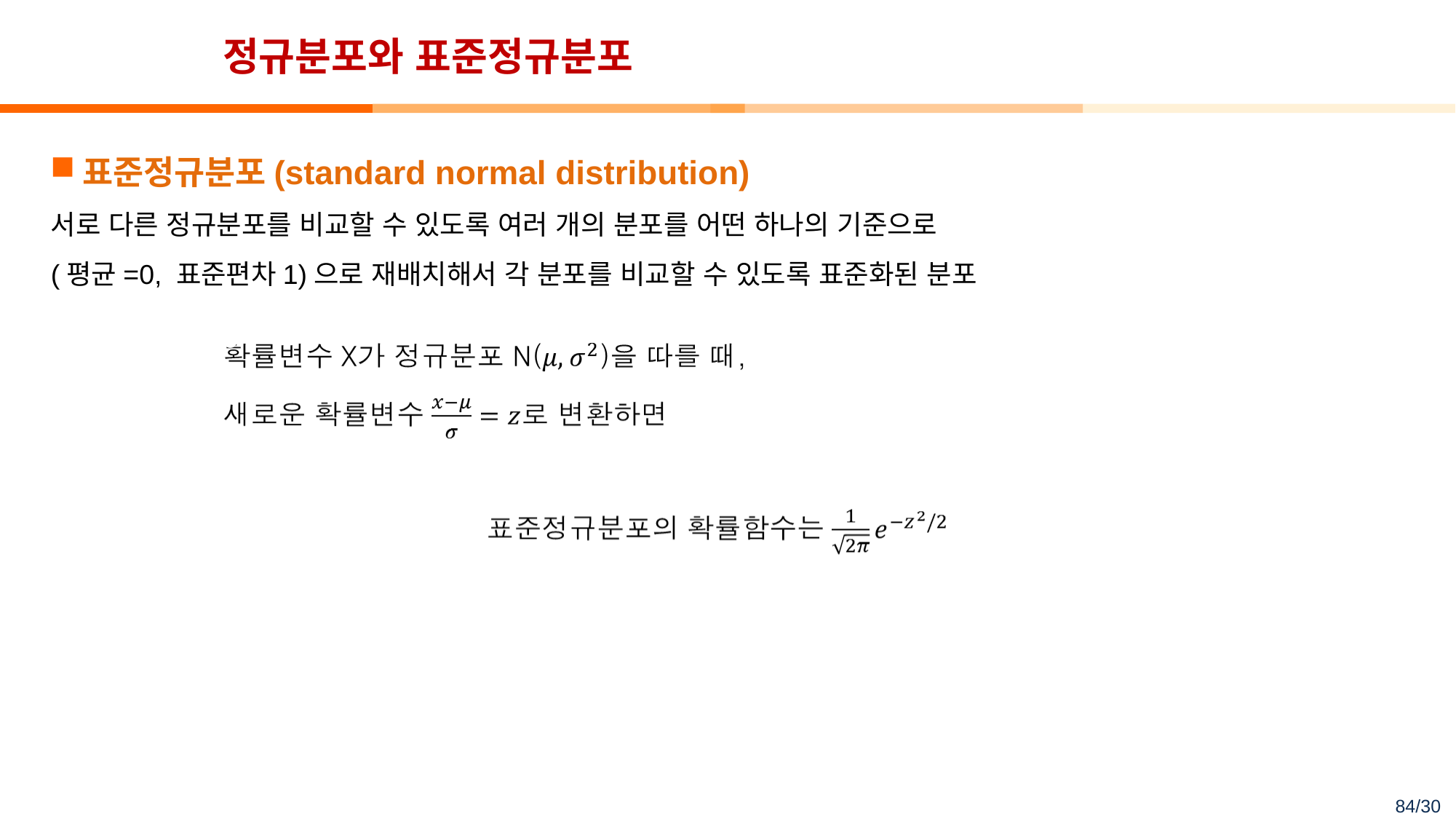

# 정규분포와 표준정규분포
표준정규분포(standard normal distribution)
서로 다른 정규분포를 비교할 수 있도록 여러 개의 분포를 어떤 하나의 기준으로
(평균=0, 표준편차1)으로 재배치해서 각 분포를 비교할 수 있도록 표준화된 분포